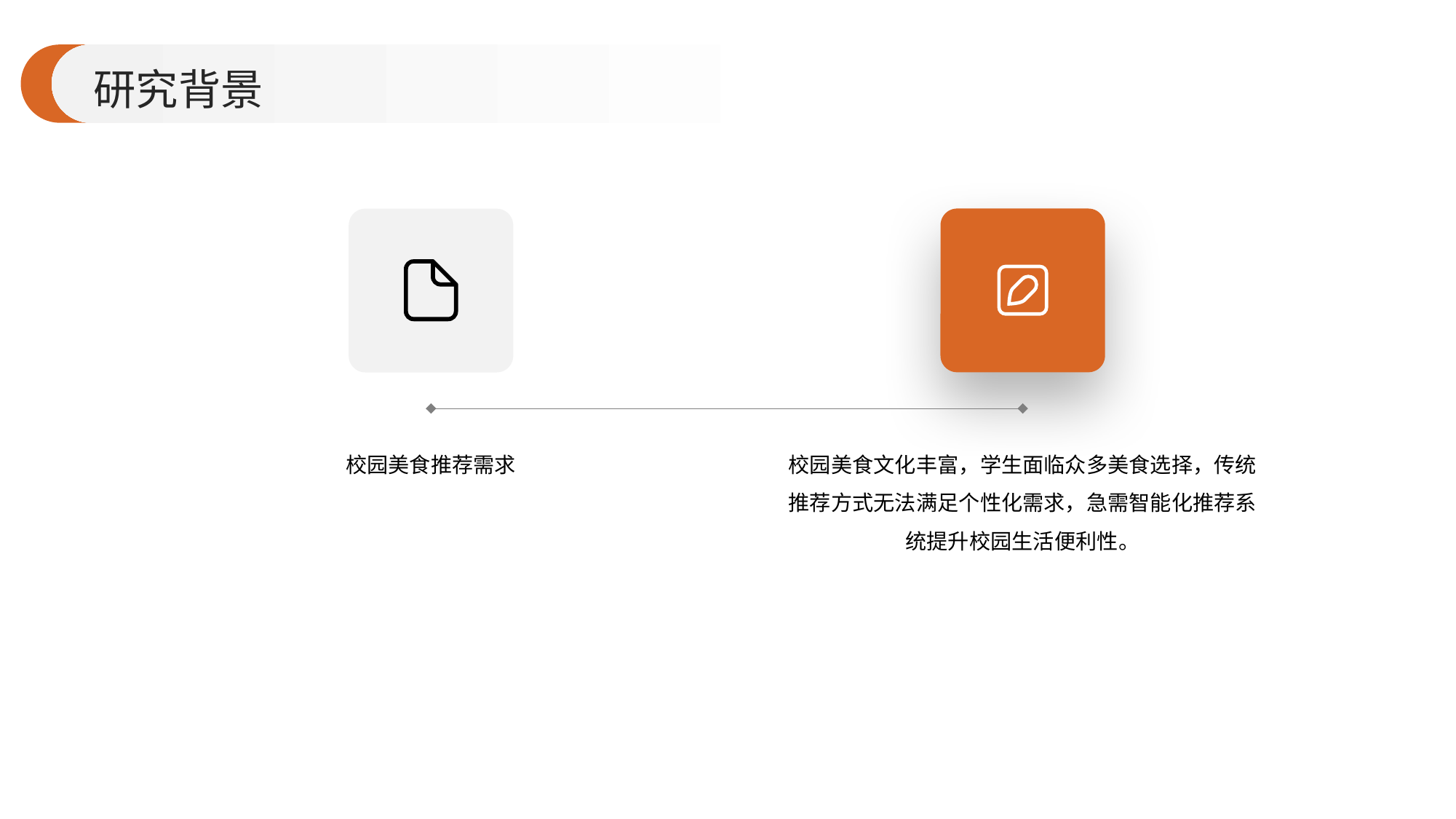

研究背景

校园美食推荐需求
校园美食文化丰富，学生面临众多美食选择，传统推荐方式无法满足个性化需求，急需智能化推荐系统提升校园生活便利性。